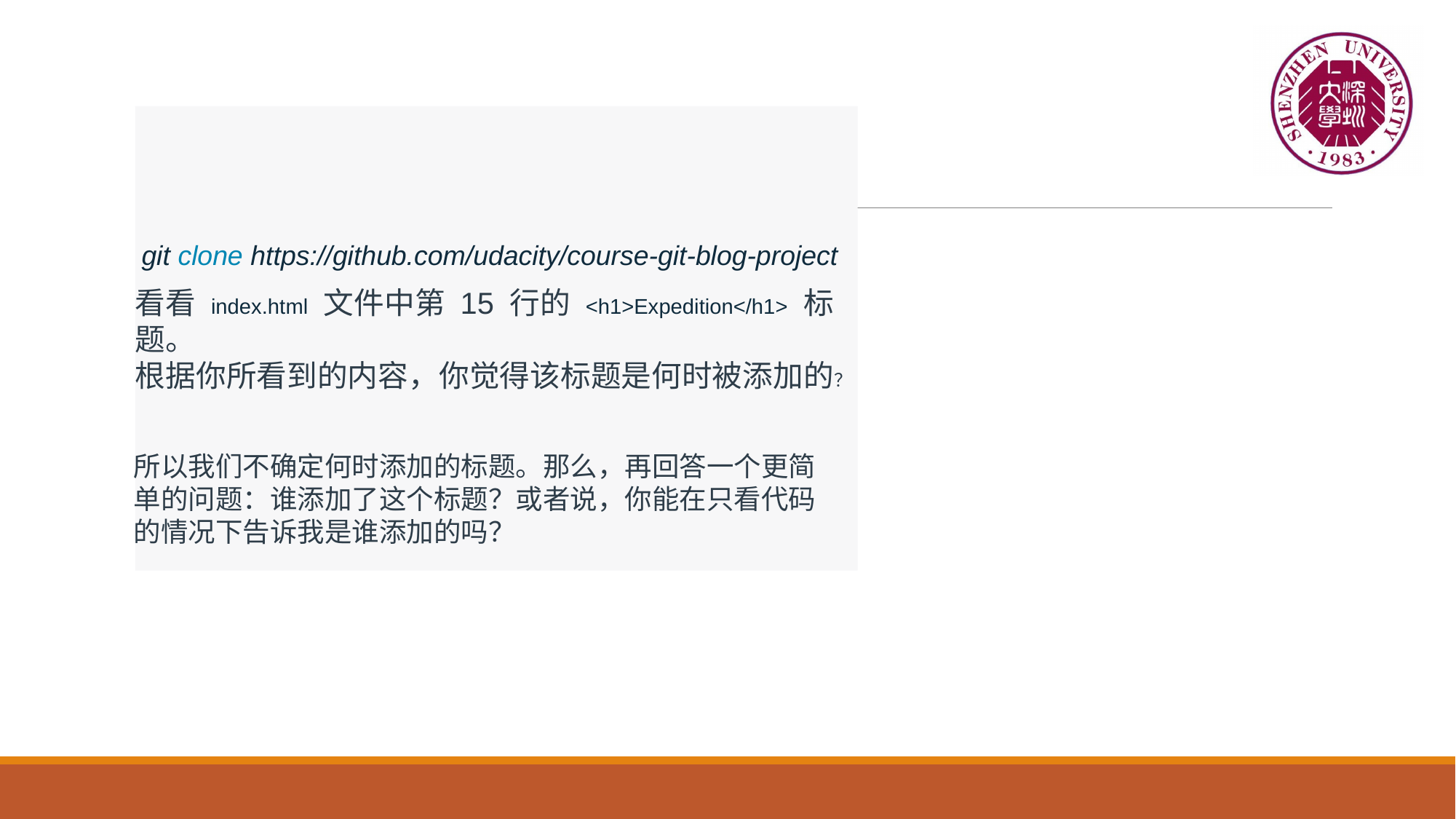

# Quiz
git clone https://github.com/udacity/course-git-blog-project
看看 index.html 文件中第 15 行的 <h1>Expedition</h1> 标题。
根据你所看到的内容，你觉得该标题是何时被添加的？
所以我们不确定何时添加的标题。那么，再回答一个更简单的问题：谁添加了这个标题？或者说，你能在只看代码的情况下告诉我是谁添加的吗？